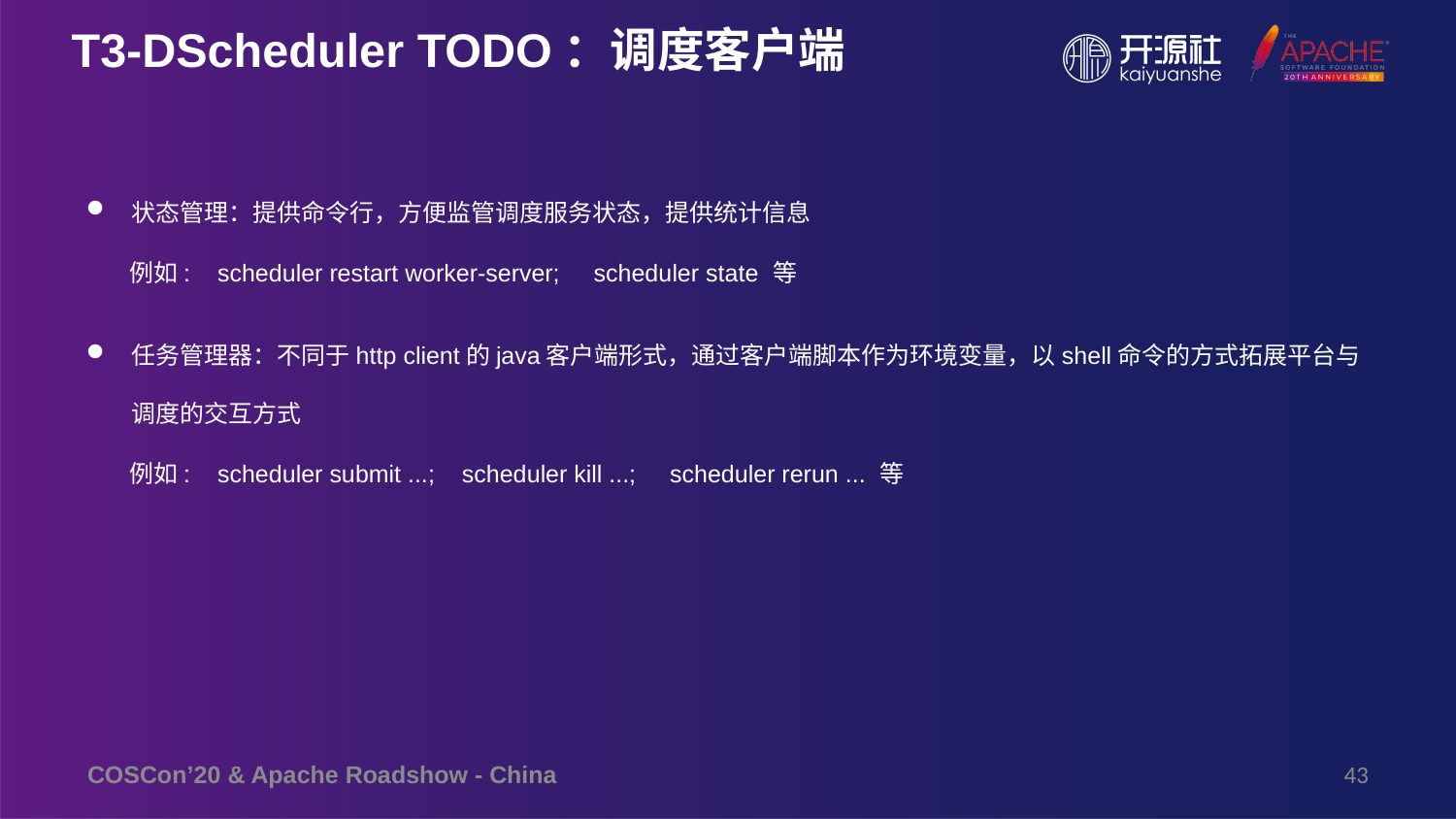

# T3-DScheduler TODO：调度客户端

状态管理：提供命令行，方便监管调度服务状态，提供统计信息
       例如:    scheduler restart worker-server;     scheduler state 等
任务管理器：不同于http client的java客户端形式，通过客户端脚本作为环境变量，以shell命令的方式拓展平台与调度的交互方式
       例如:    scheduler submit ...;    scheduler kill ...;     scheduler rerun ... 等

43